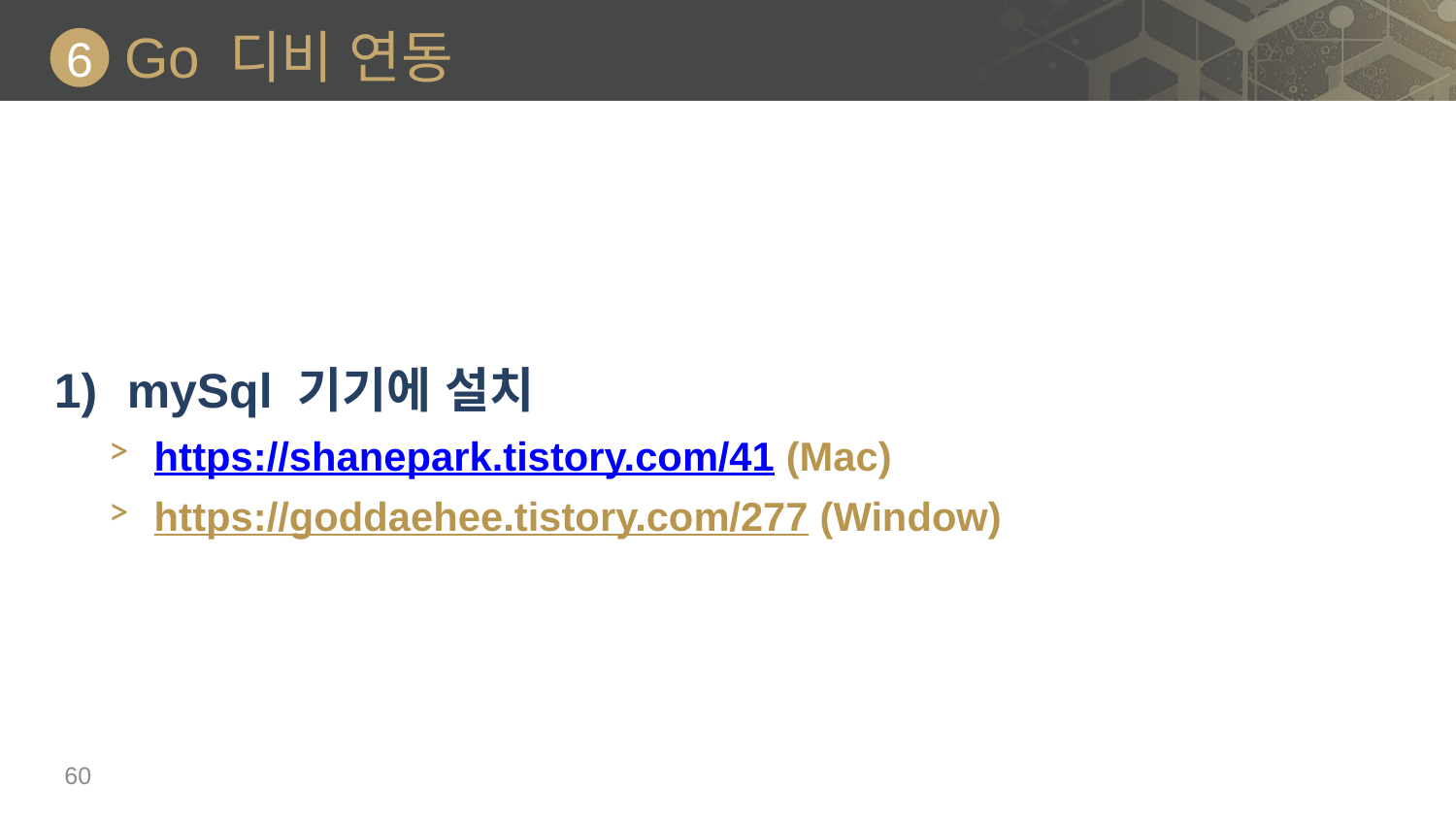

# Go 디비 연동
6
mySql 기기에 설치
https://shanepark.tistory.com/41 (Mac)
https://goddaehee.tistory.com/277 (Window)
60